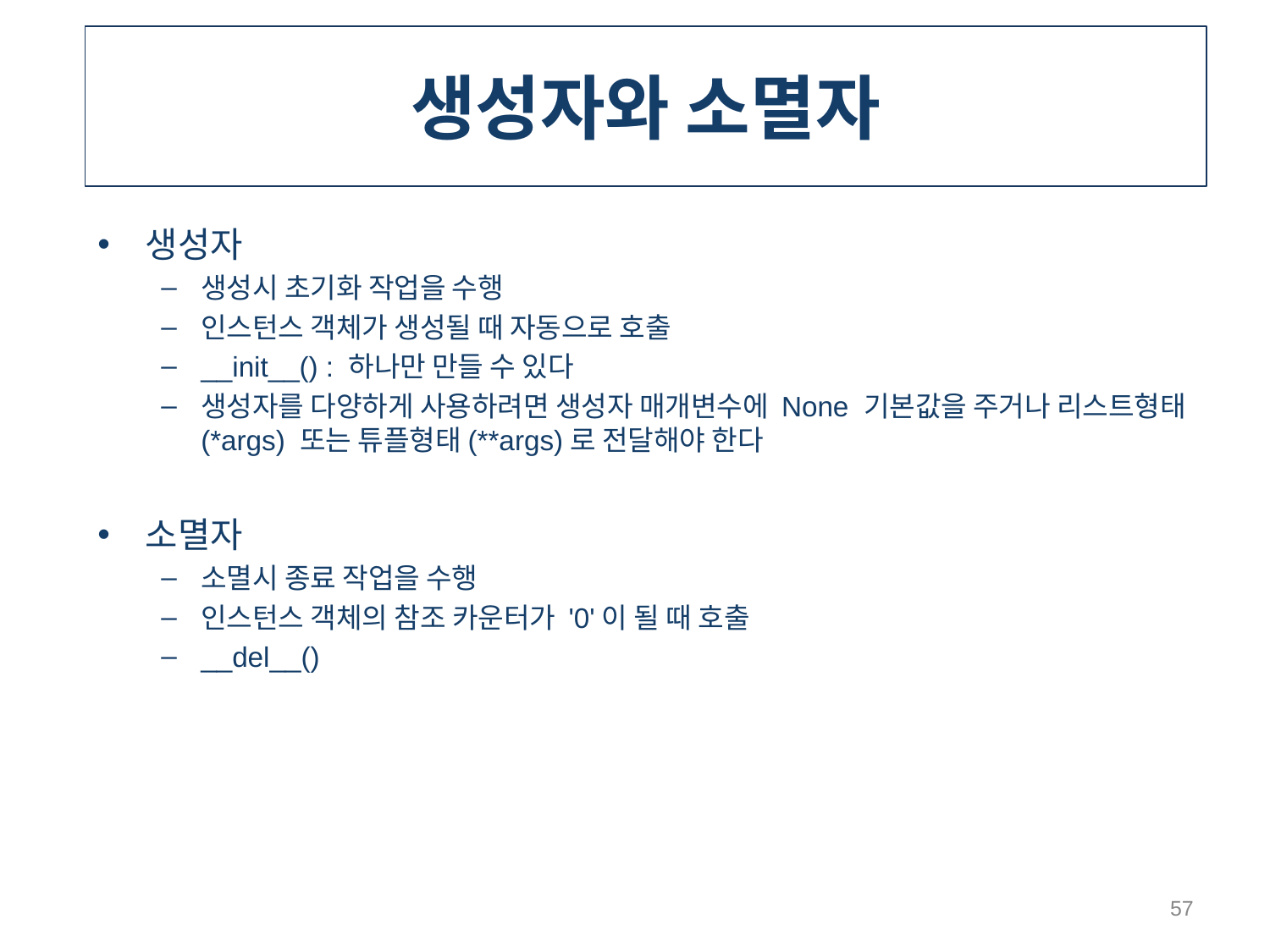

# 생성자와 소멸자
생성자
생성시 초기화 작업을 수행
인스턴스 객체가 생성될 때 자동으로 호출
__init__() : 하나만 만들 수 있다
생성자를 다양하게 사용하려면 생성자 매개변수에 None 기본값을 주거나 리스트형태(*args) 또는 튜플형태(**args)로 전달해야 한다

소멸자
소멸시 종료 작업을 수행
인스턴스 객체의 참조 카운터가 '0'이 될 때 호출
__del__()

57